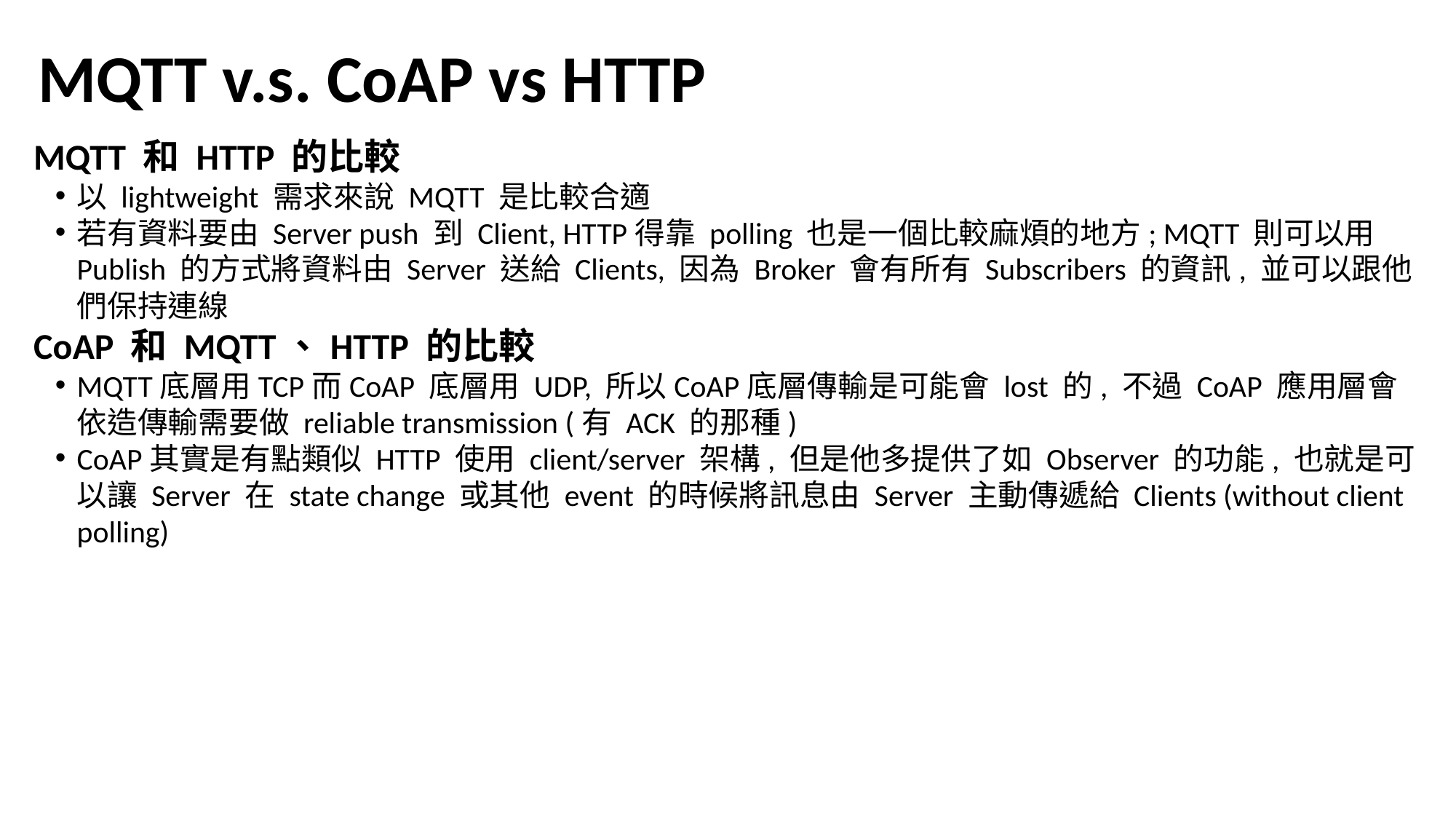

# MQTT v.s. CoAP vs HTTP
MQTT 和 HTTP 的比較
以 lightweight 需求來說 MQTT 是比較合適
若有資料要由 Server push 到 Client, HTTP得靠 polling 也是一個比較麻煩的地方; MQTT 則可以用 Publish 的方式將資料由 Server 送給 Clients, 因為 Broker 會有所有 Subscribers 的資訊, 並可以跟他們保持連線
CoAP 和 MQTT、HTTP 的比較
MQTT底層用TCP而CoAP 底層用 UDP, 所以CoAP底層傳輸是可能會 lost 的, 不過 CoAP 應用層會依造傳輸需要做 reliable transmission (有 ACK 的那種)
CoAP其實是有點類似 HTTP 使用 client/server 架構, 但是他多提供了如 Observer 的功能, 也就是可以讓 Server 在 state change 或其他 event 的時候將訊息由 Server 主動傳遞給 Clients (without client polling)